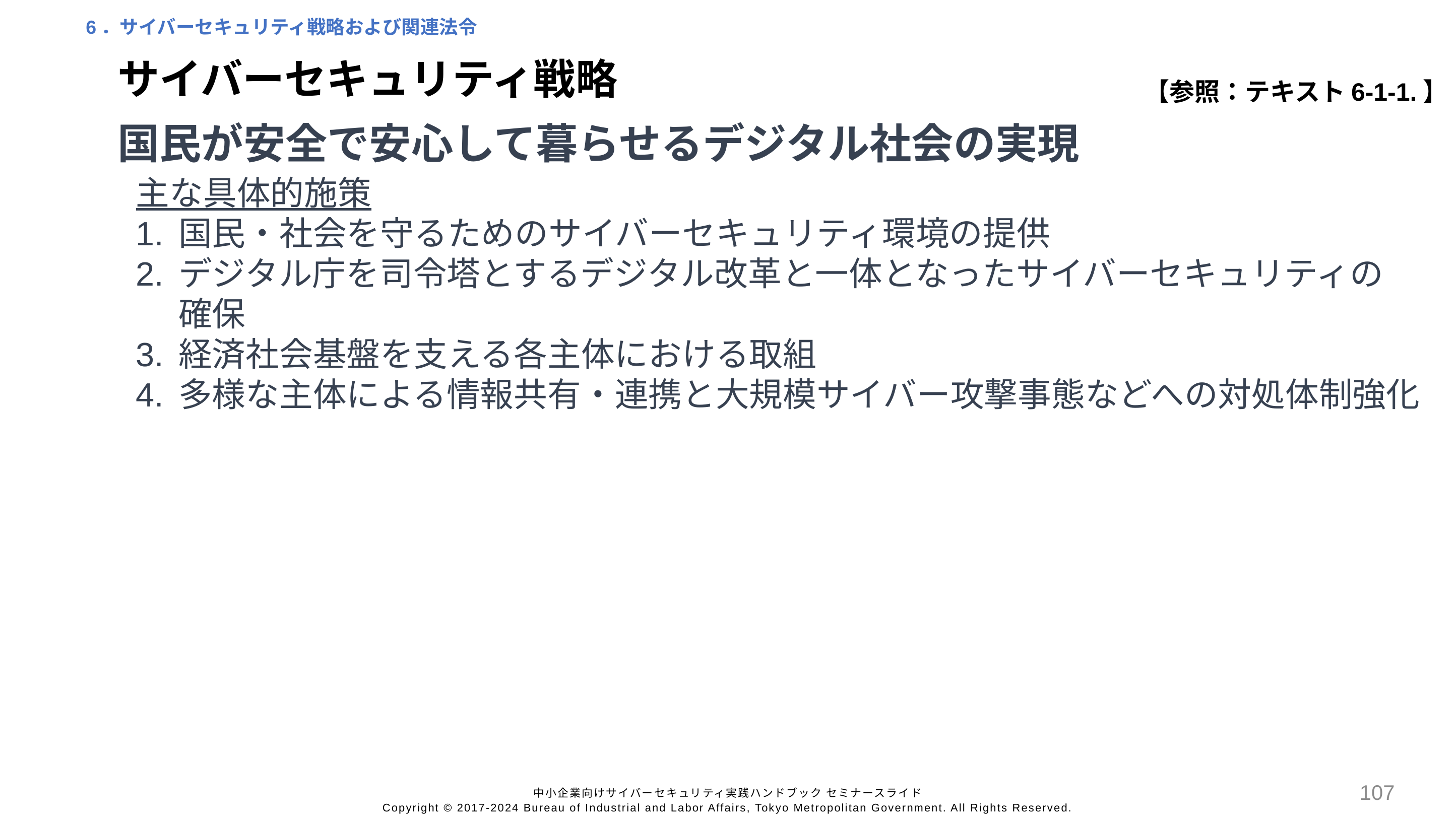

6．サイバーセキュリティ戦略および関連法令
サイバーセキュリティ戦略
【参照：テキスト6-1-1.】
国民が安全で安心して暮らせるデジタル社会の実現
主な具体的施策
国民・社会を守るためのサイバーセキュリティ環境の提供
デジタル庁を司令塔とするデジタル改革と一体となったサイバーセキュリティの
確保
経済社会基盤を支える各主体における取組
多様な主体による情報共有・連携と大規模サイバー攻撃事態などへの対処体制強化
107